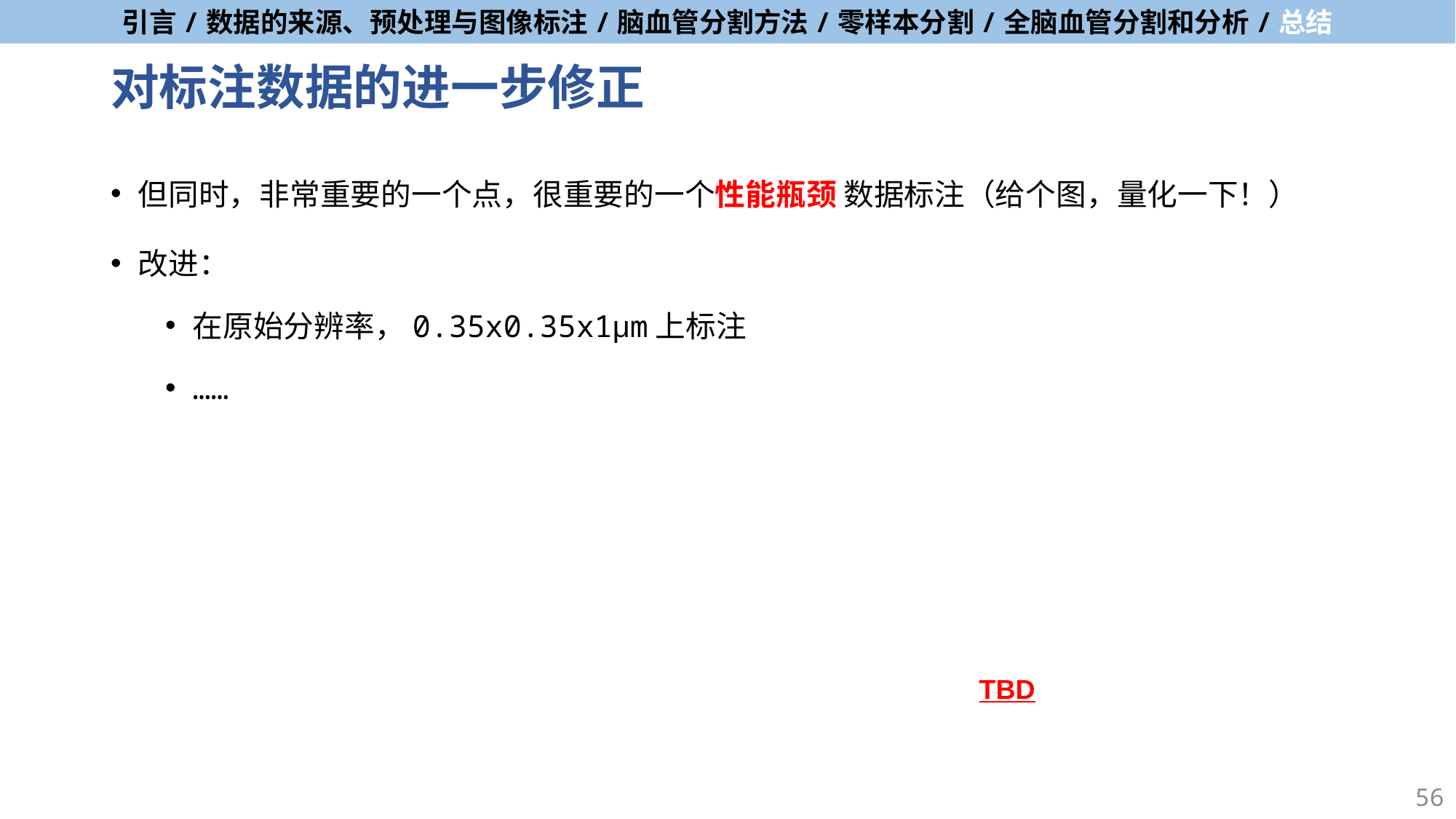

# 对标注数据的进一步修正
但同时，非常重要的一个点，很重要的一个性能瓶颈 数据标注（给个图，量化一下！）
改进：
在原始分辨率，0.35x0.35x1μm上标注
……
TBD
56